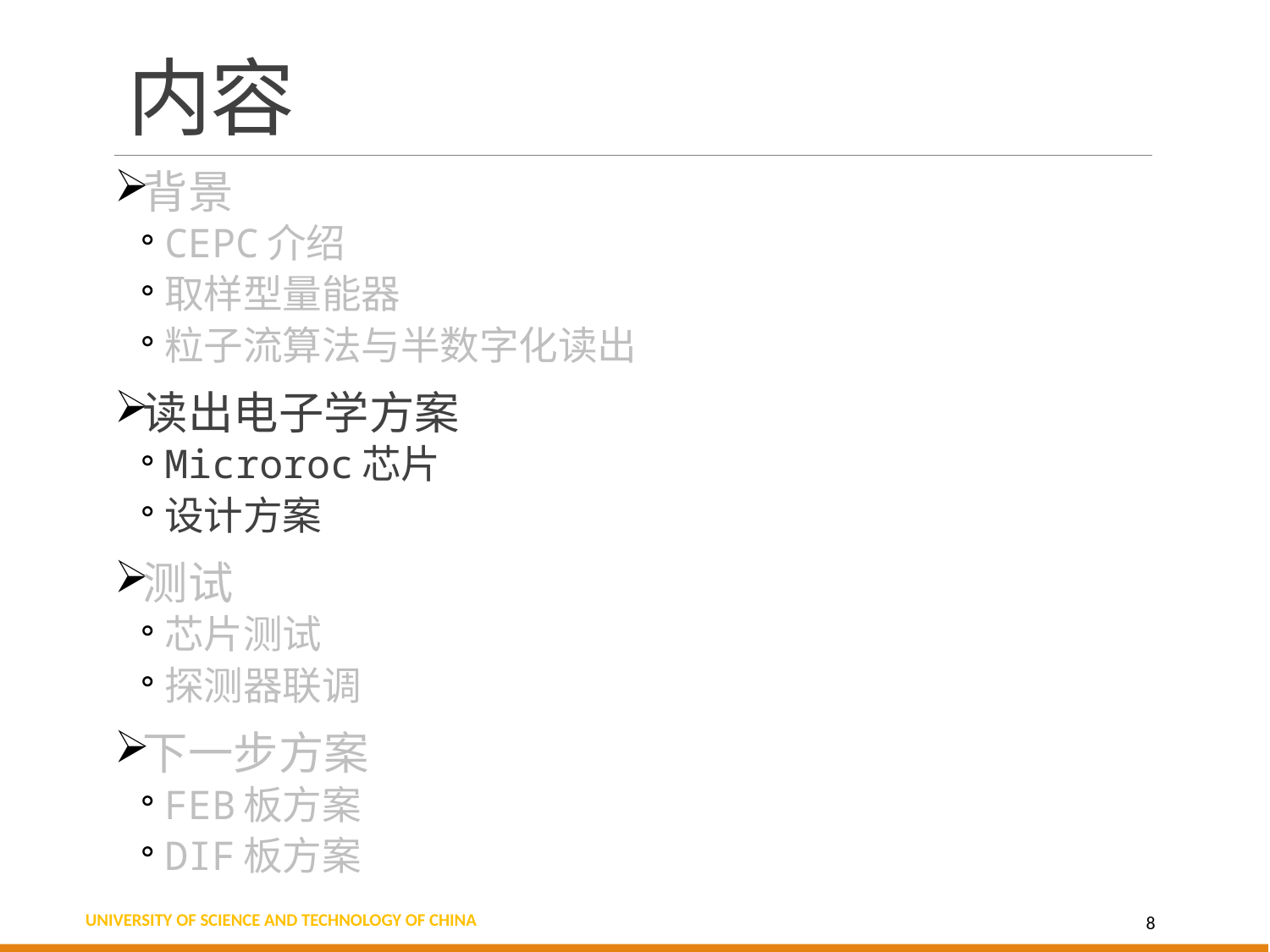

# 内容
背景
CEPC介绍
取样型量能器
粒子流算法与半数字化读出
读出电子学方案
Microroc芯片
设计方案
测试
芯片测试
探测器联调
下一步方案
FEB板方案
DIF板方案
8